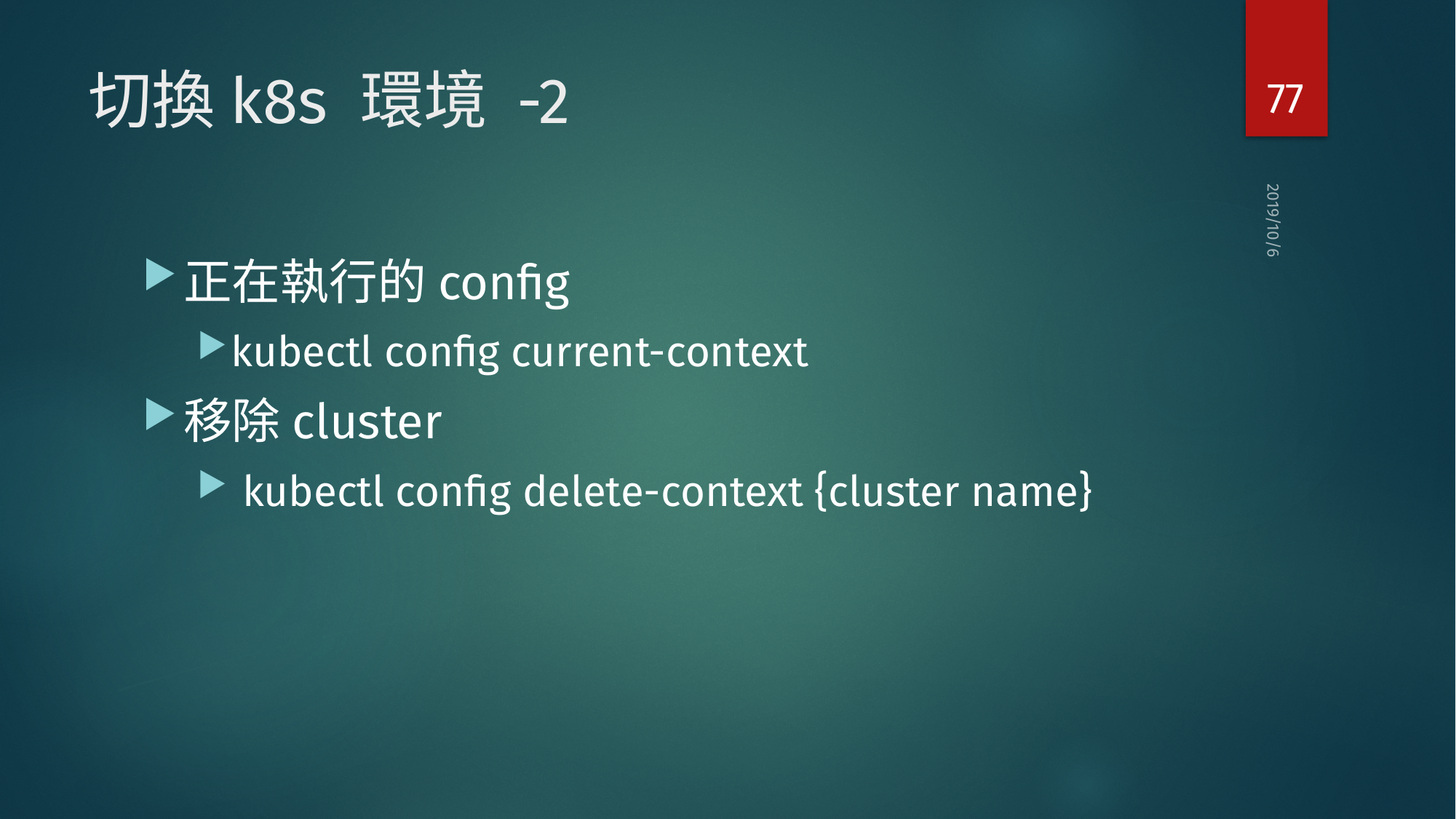

77
# 切換k8s 環境 -2
2019/10/6
正在執行的config
kubectl config current-context
移除cluster
 kubectl config delete-context {cluster name}